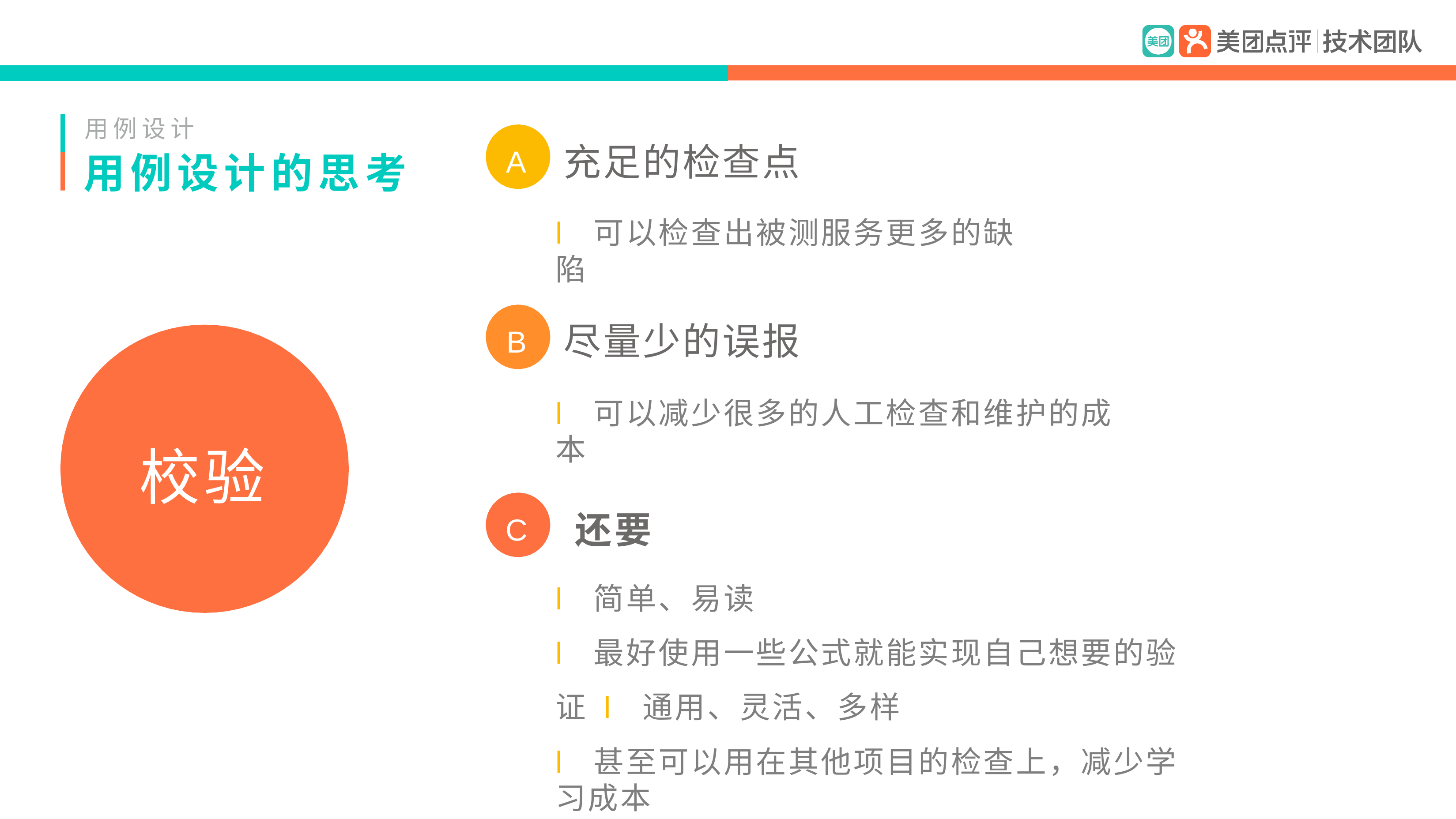

用例设计
用例设计的思考

充足的检查点
l 可以检查出被测服务更多的缺陷
A

尽量少的误报
l 可以减少很多的人工检查和维护的成本
B

校验

还要
l 简单、易读
l 最好使用一些公式就能实现自己想要的验证 l 通用、灵活、多样
l 甚至可以用在其他项目的检查上，减少学习成本
C